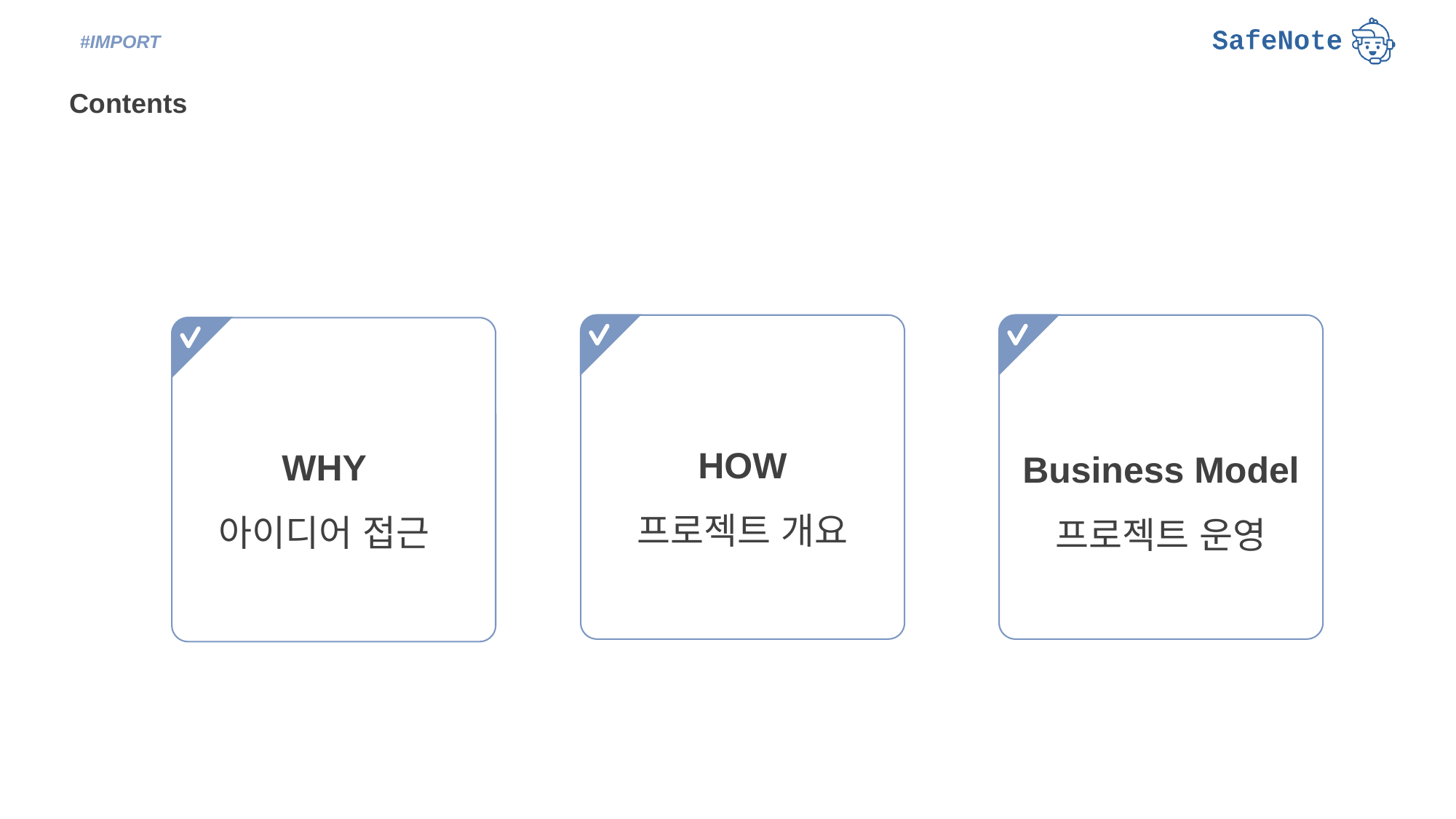

Contents

HOW
프로젝트 개요
WHY
아이디어 접근
Business Model
프로젝트 운영